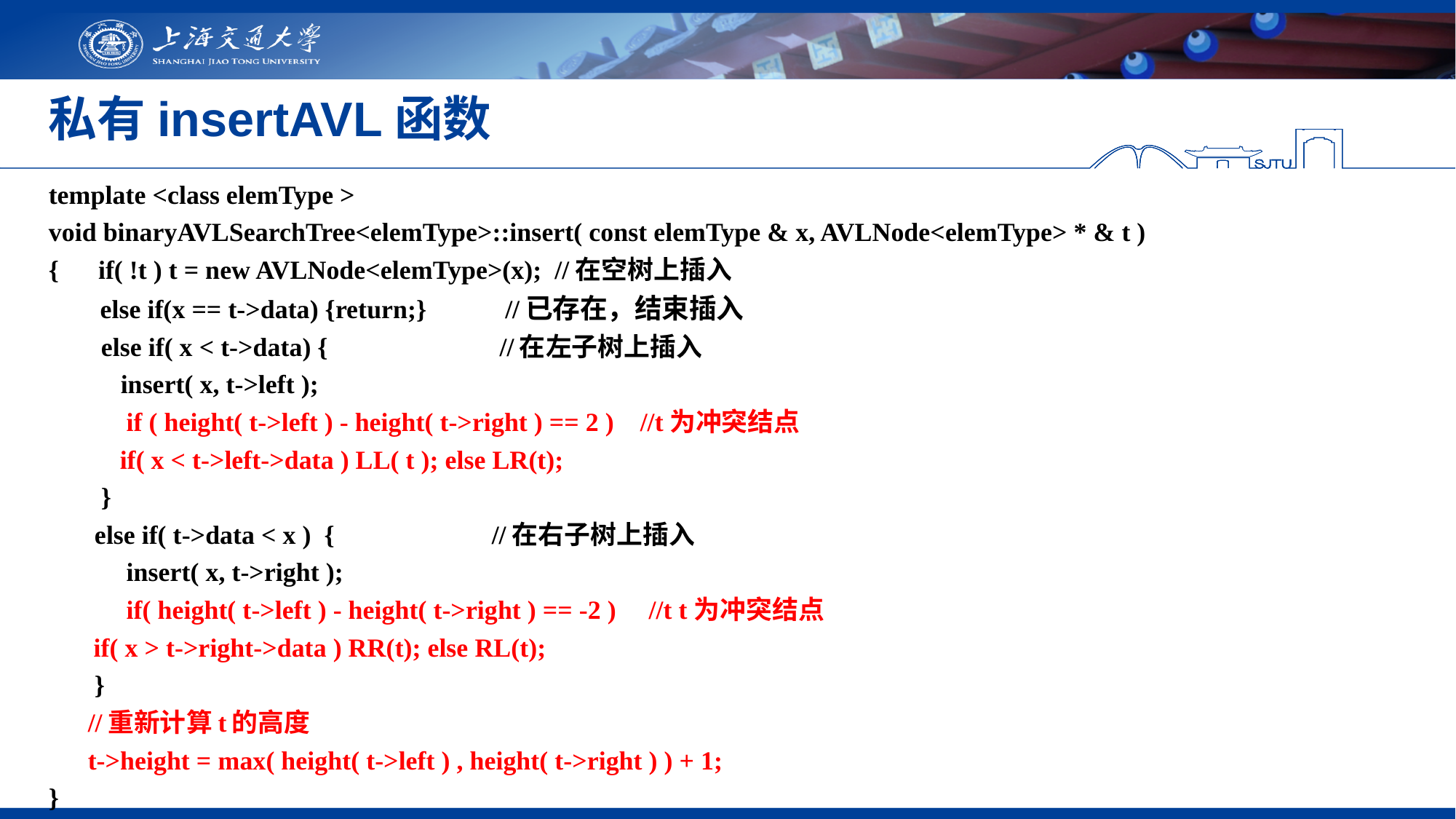

# 私有insertAVL函数
template <class elemType >
void binaryAVLSearchTree<elemType>::insert( const elemType & x, AVLNode<elemType> * & t )
{      if( !t ) t = new AVLNode<elemType>(x);  //在空树上插入
	    else if(x == t->data) {return;}            //已存在，结束插入
        else if( x < t->data) {	                      //在左子树上插入
           insert( x, t->left );
	        if ( height( t->left ) - height( t->right ) == 2 )    //t为冲突结点
		       if( x < t->left->data ) LL( t ); else LR(t);
        }
       else if( t->data < x )  {                        //在右子树上插入
	        insert( x, t->right );
	        if( height( t->left ) - height( t->right ) == -2 )     //t t为冲突结点
		   if( x > t->right->data ) RR(t); else RL(t);
       }
      //重新计算t的高度
      t->height = max( height( t->left ) , height( t->right ) ) + 1;
}